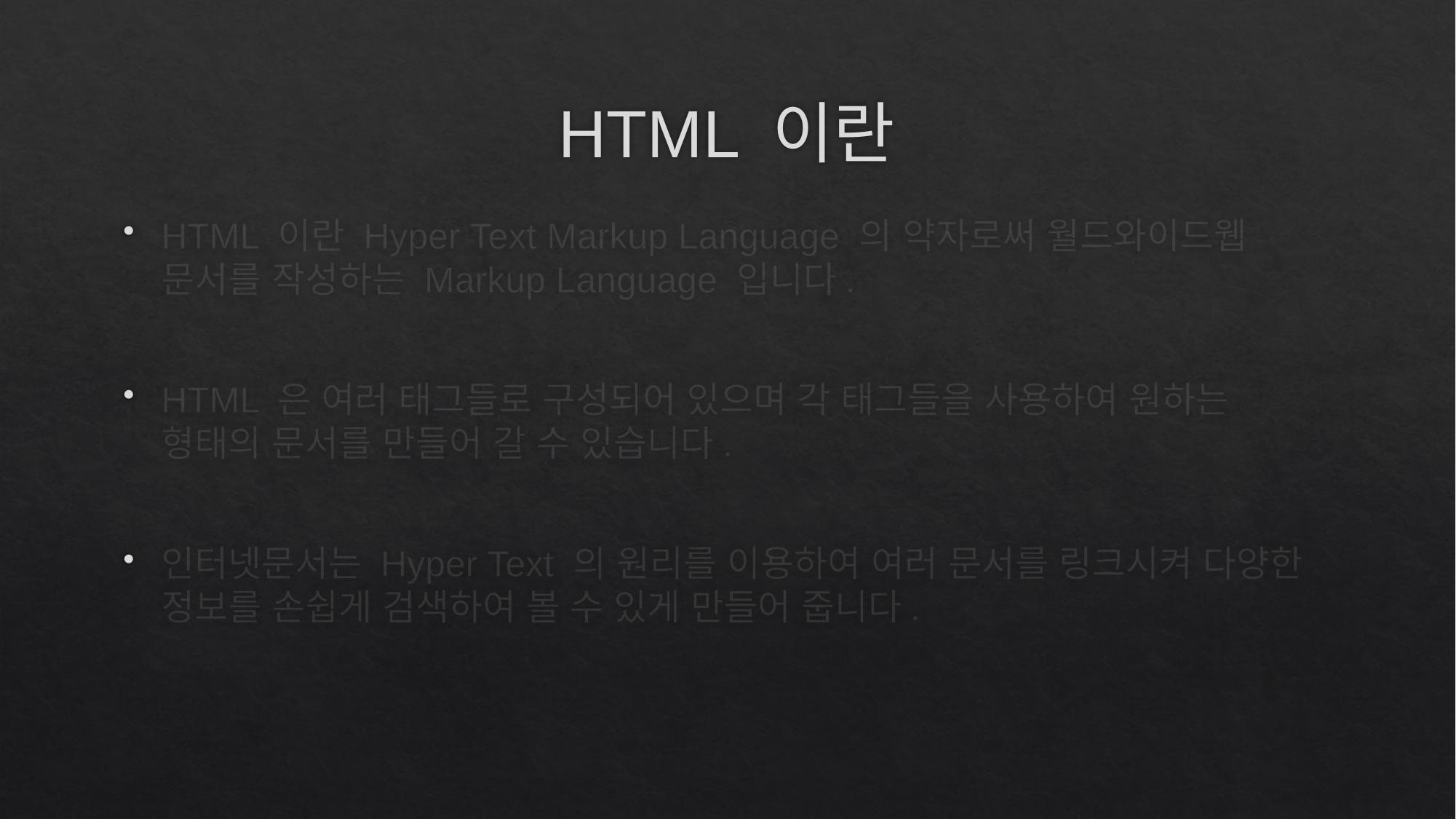

# HTML 이란
HTML 이란 Hyper Text Markup Language 의 약자로써 월드와이드웹 문서를 작성하는 Markup Language 입니다.

HTML 은 여러 태그들로 구성되어 있으며 각 태그들을 사용하여 원하는 형태의 문서를 만들어 갈 수 있습니다.

인터넷문서는 Hyper Text 의 원리를 이용하여 여러 문서를 링크시켜 다양한 정보를 손쉽게 검색하여 볼 수 있게 만들어 줍니다.